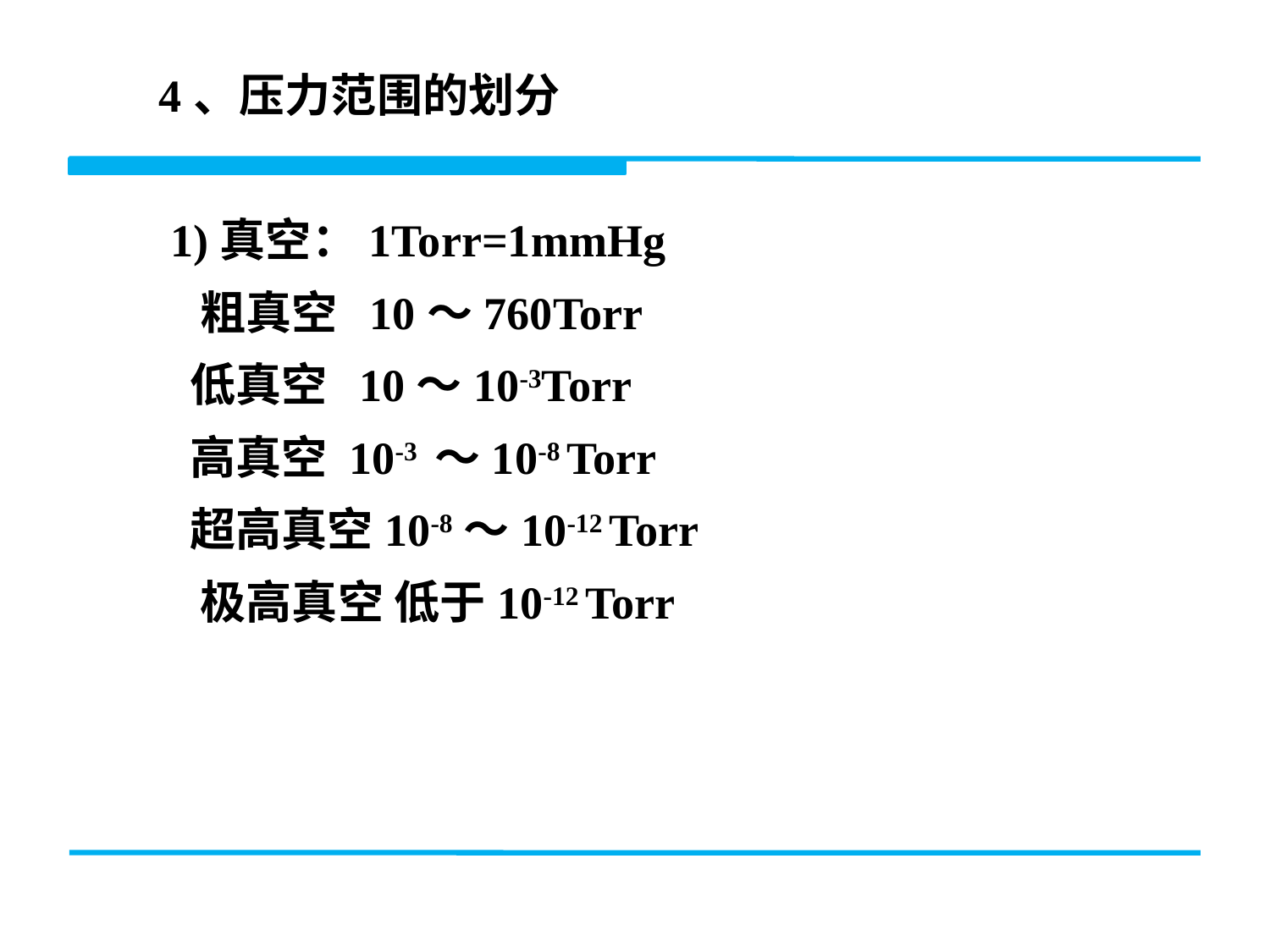

4、压力范围的划分

  1)真空：1Torr=1mmHg
    粗真空  10～760Torr
   低真空  10～10-3Torr
   高真空 10-3 ～10-8 Torr
   超高真空10-8～10-12 Torr
    极高真空 低于10-12 Torr